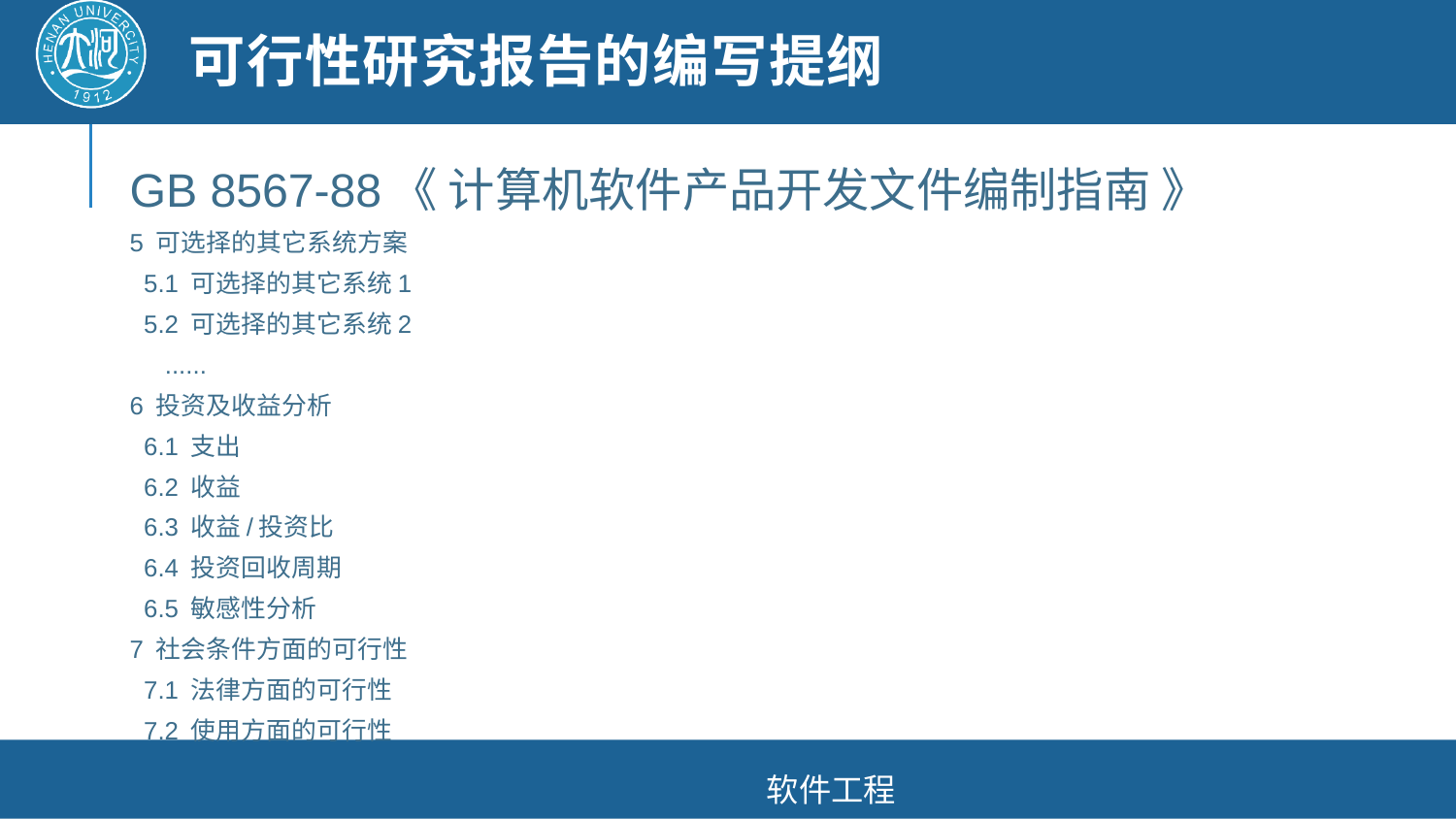

# 可行性研究报告的编写提纲
GB 8567-88《 计算机软件产品开发文件编制指南 》
5 可选择的其它系统方案
  5.1 可选择的其它系统1
  5.2 可选择的其它系统2
     ......
6 投资及收益分析
  6.1 支出
  6.2 收益
  6.3 收益/投资比
  6.4 投资回收周期
  6.5 敏感性分析
7 社会条件方面的可行性
  7.1 法律方面的可行性
  7.2 使用方面的可行性

软件工程
39